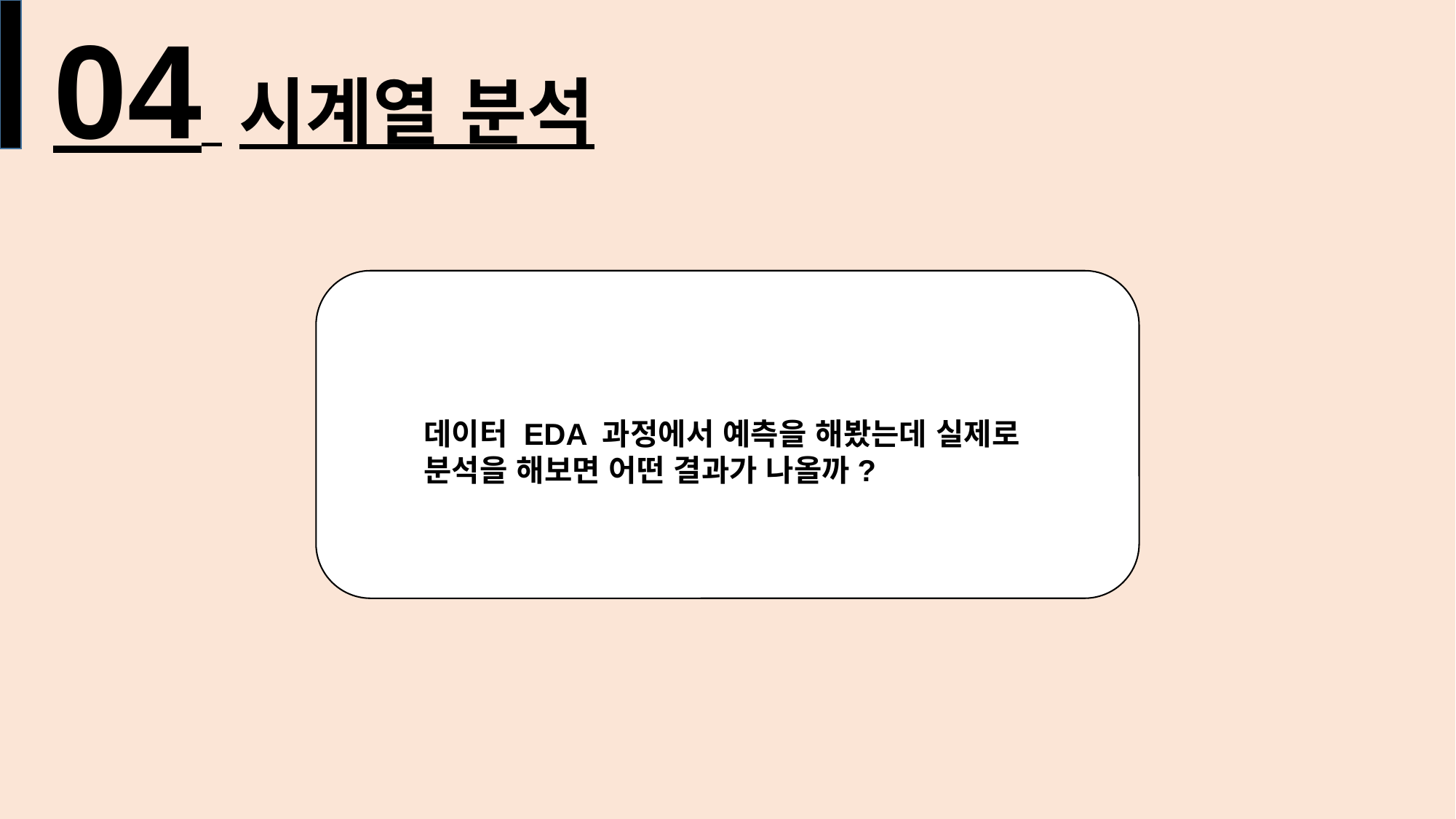

04 시계열 분석
#

데이터 EDA 과정에서 예측을 해봤는데 실제로 분석을 해보면 어떤 결과가 나올까?